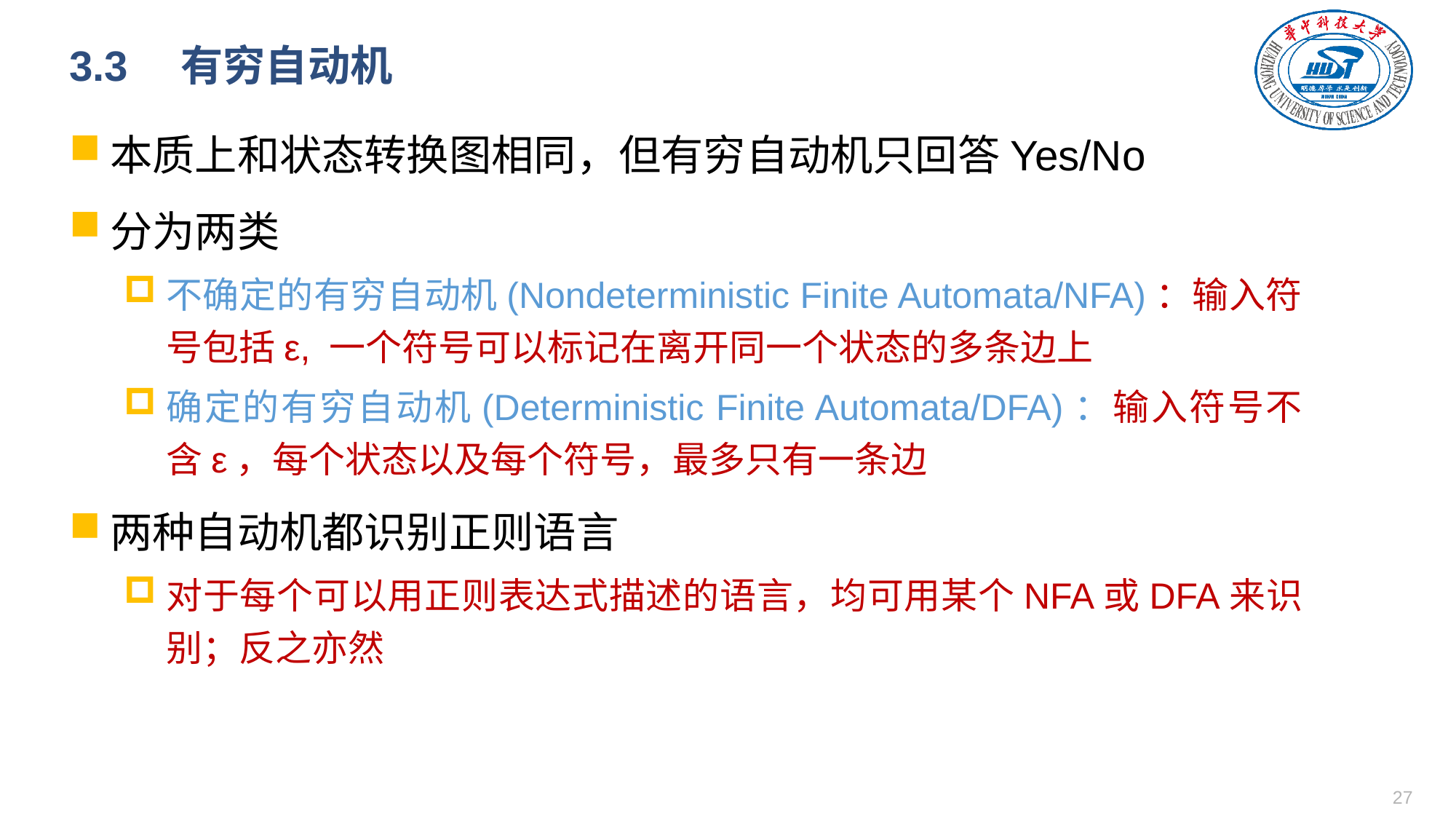

# 3.3　有穷自动机
本质上和状态转换图相同，但有穷自动机只回答Yes/No
分为两类
不确定的有穷自动机(Nondeterministic Finite Automata/NFA)：输入符号包括ε, 一个符号可以标记在离开同一个状态的多条边上
确定的有穷自动机(Deterministic Finite Automata/DFA)：输入符号不含ε，每个状态以及每个符号，最多只有一条边
两种自动机都识别正则语言
对于每个可以用正则表达式描述的语言，均可用某个NFA或DFA来识别；反之亦然

27